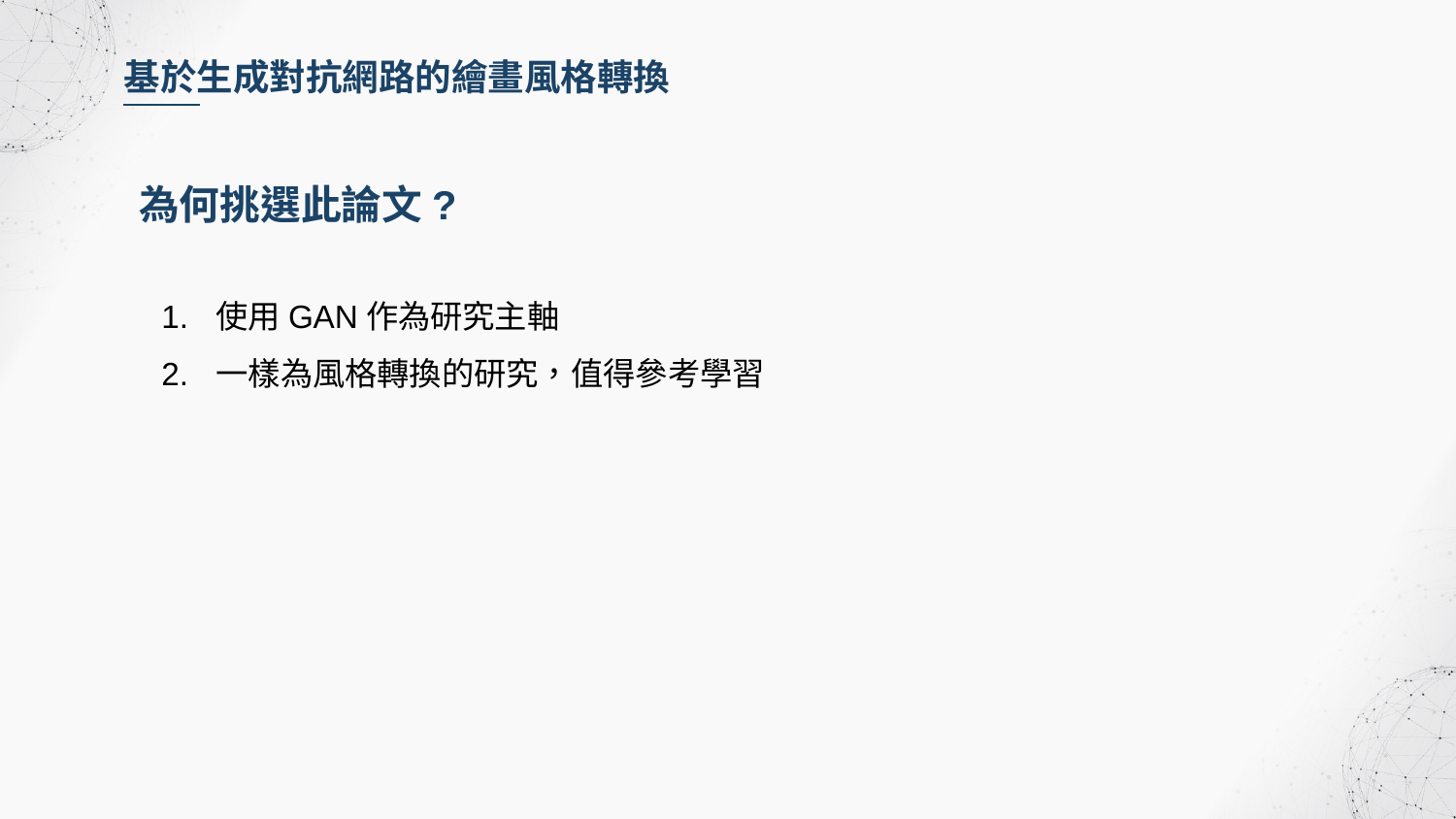

基於生成對抗網路的繪畫風格轉換
為何挑選此論文?
使用GAN作為研究主軸
一樣為風格轉換的研究，值得參考學習